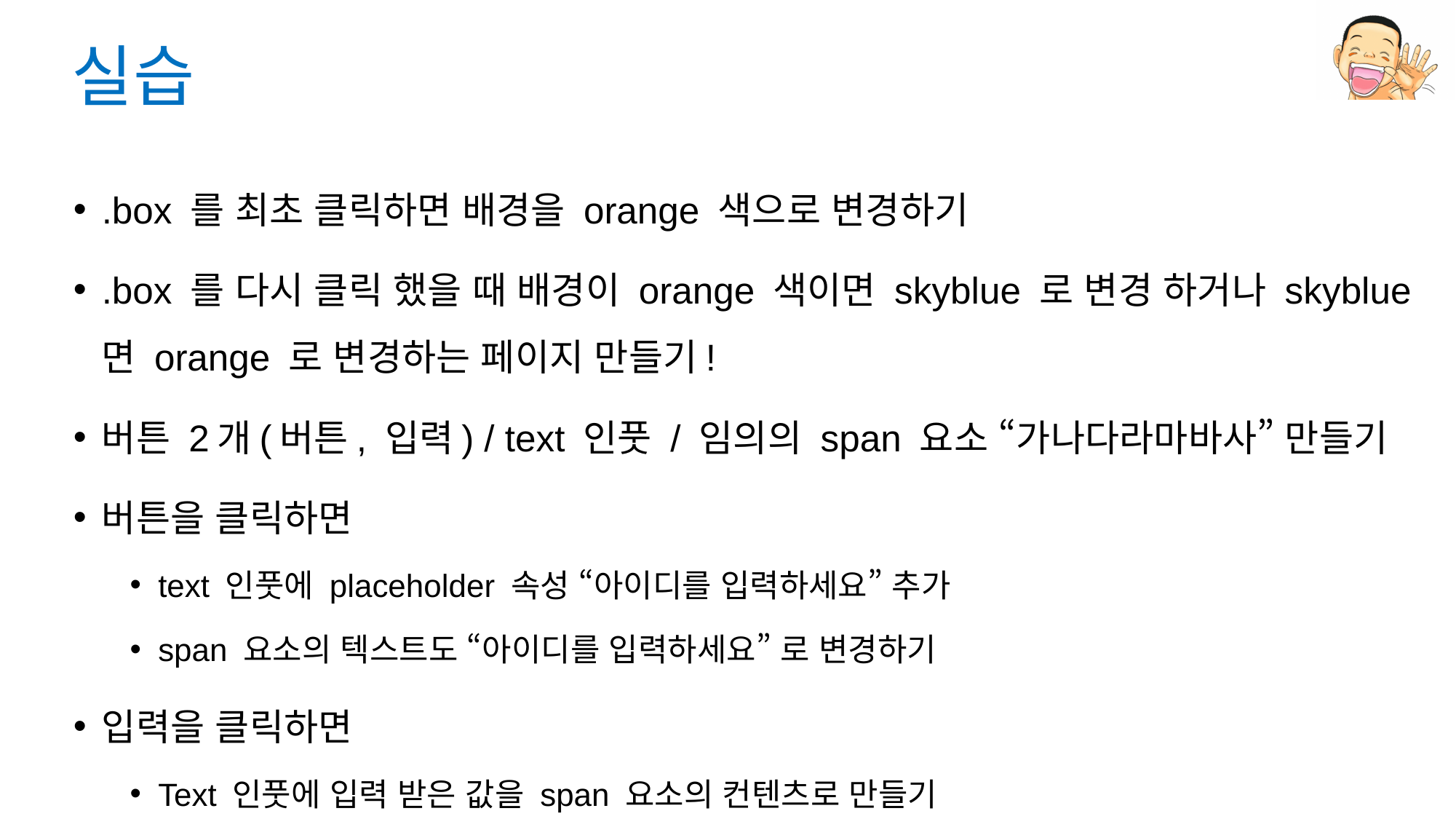

# 실습
.box 를 최초 클릭하면 배경을 orange 색으로 변경하기
.box 를 다시 클릭 했을 때 배경이 orange 색이면 skyblue 로 변경 하거나 skyblue 면 orange 로 변경하는 페이지 만들기!
버튼 2개(버튼, 입력) / text 인풋 / 임의의 span 요소 “가나다라마바사” 만들기
버튼을 클릭하면
text 인풋에 placeholder 속성 “아이디를 입력하세요” 추가
span 요소의 텍스트도 “아이디를 입력하세요” 로 변경하기
입력을 클릭하면
Text 인풋에 입력 받은 값을 span 요소의 컨텐츠로 만들기